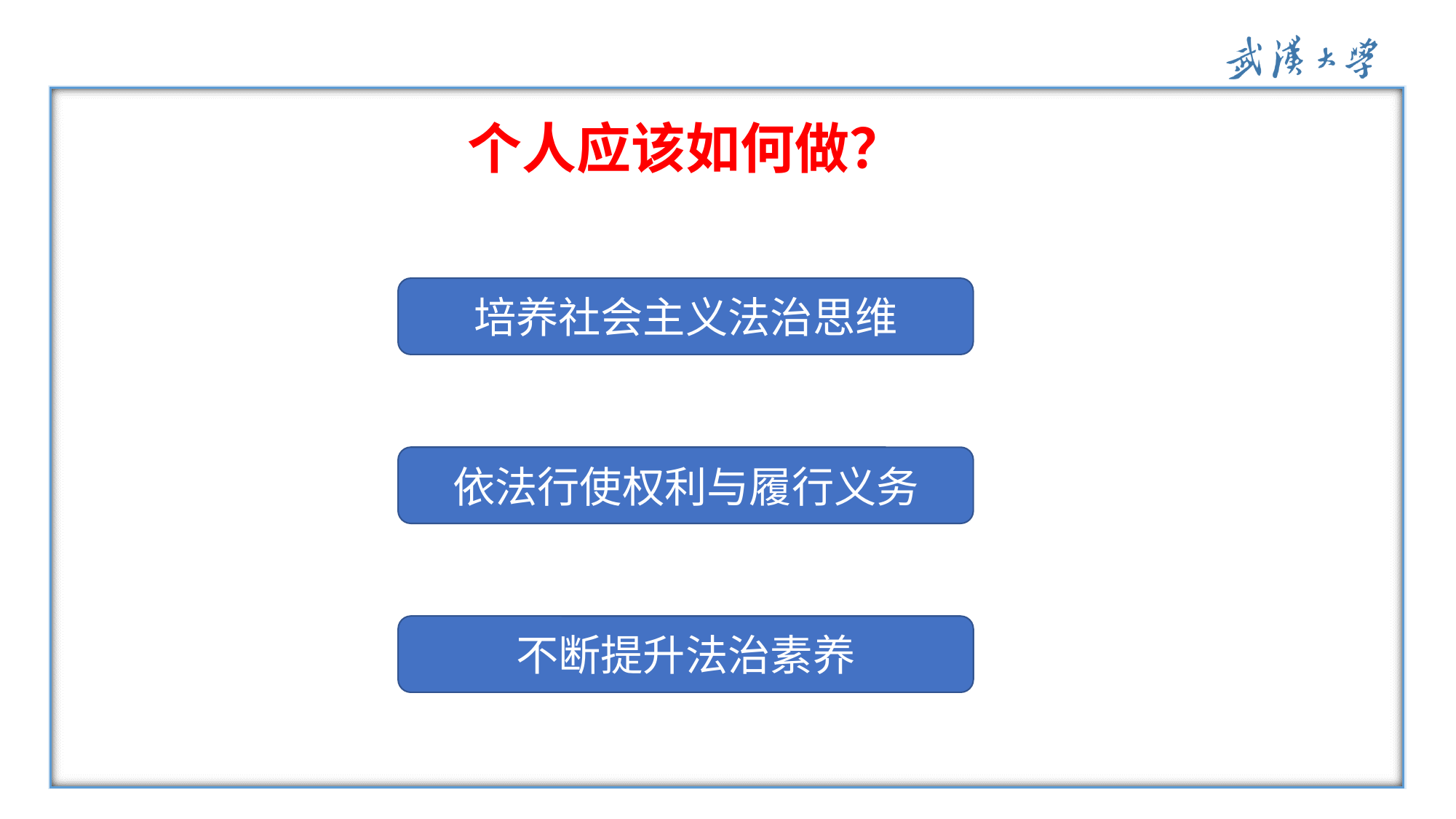

个人应该如何做？
培养社会主义法治思维
依法行使权利与履行义务
不断提升法治素养